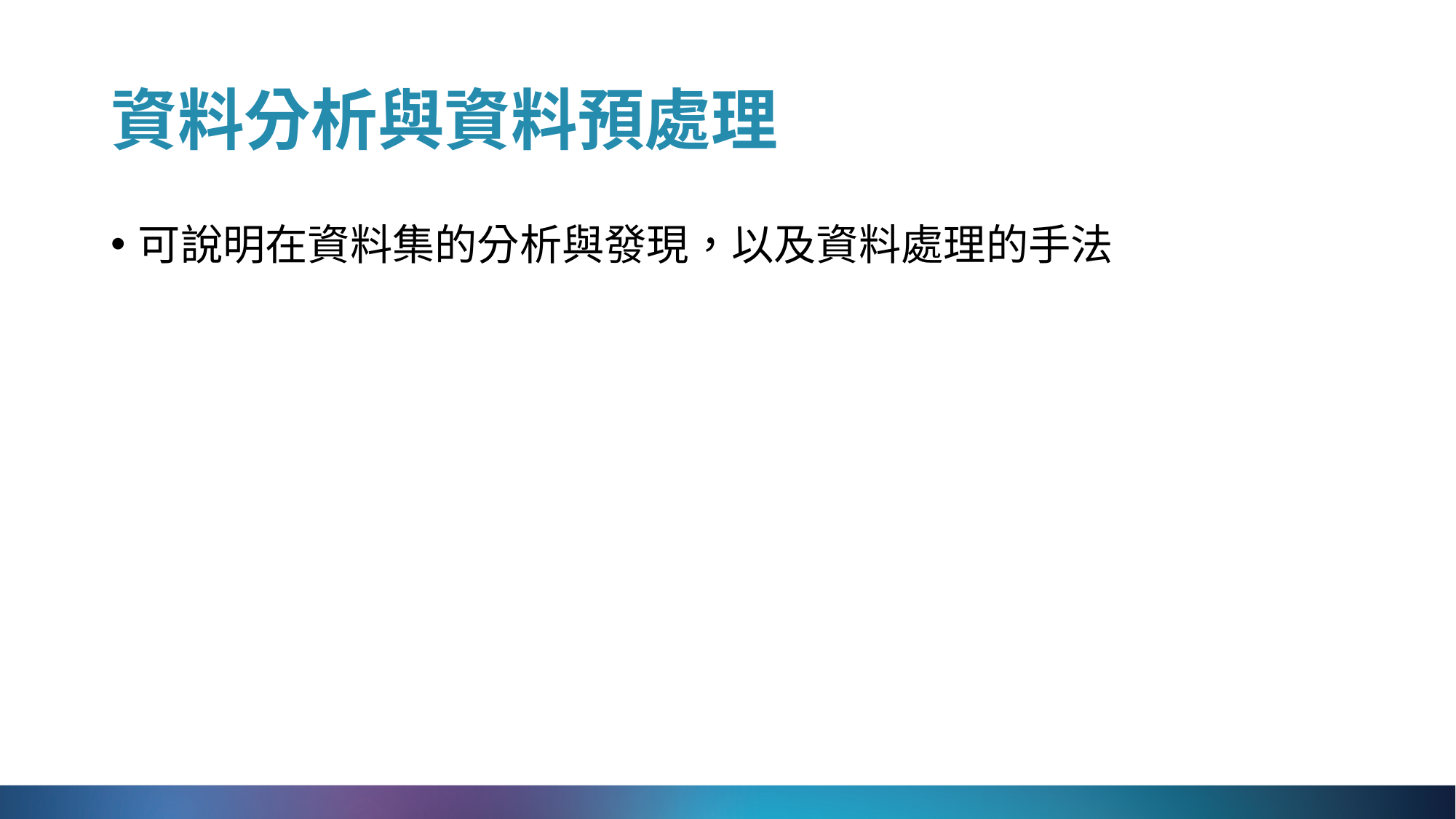

# 資料分析與資料預處理
可說明在資料集的分析與發現，以及資料處理的手法